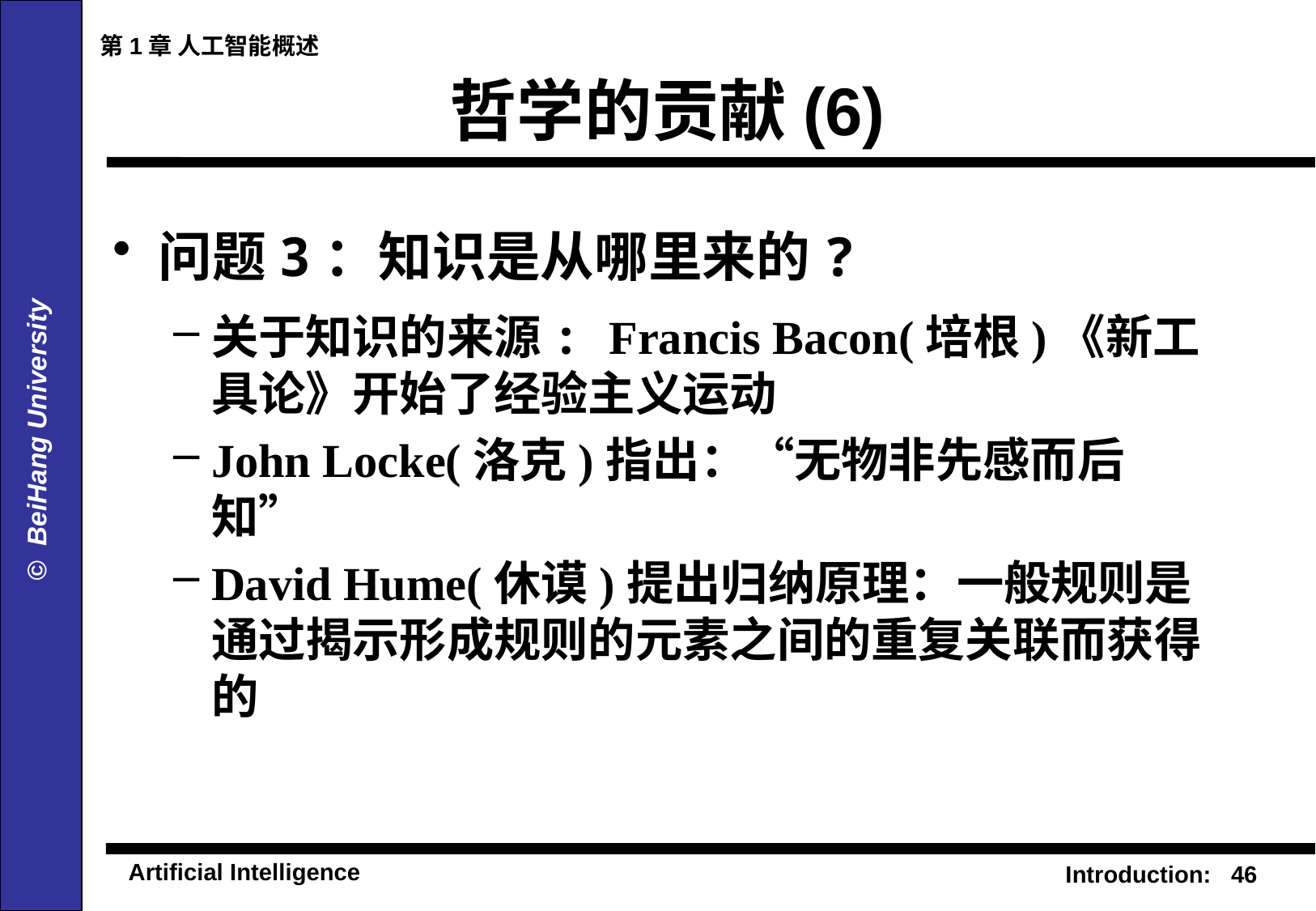

第1章 人工智能概述
# 哲学的贡献(6)
问题3：知识是从哪里来的?
关于知识的来源: Francis Bacon(培根)《新工具论》开始了经验主义运动
John Locke(洛克)指出：“无物非先感而后知”
David Hume(休谟)提出归纳原理：一般规则是通过揭示形成规则的元素之间的重复关联而获得的